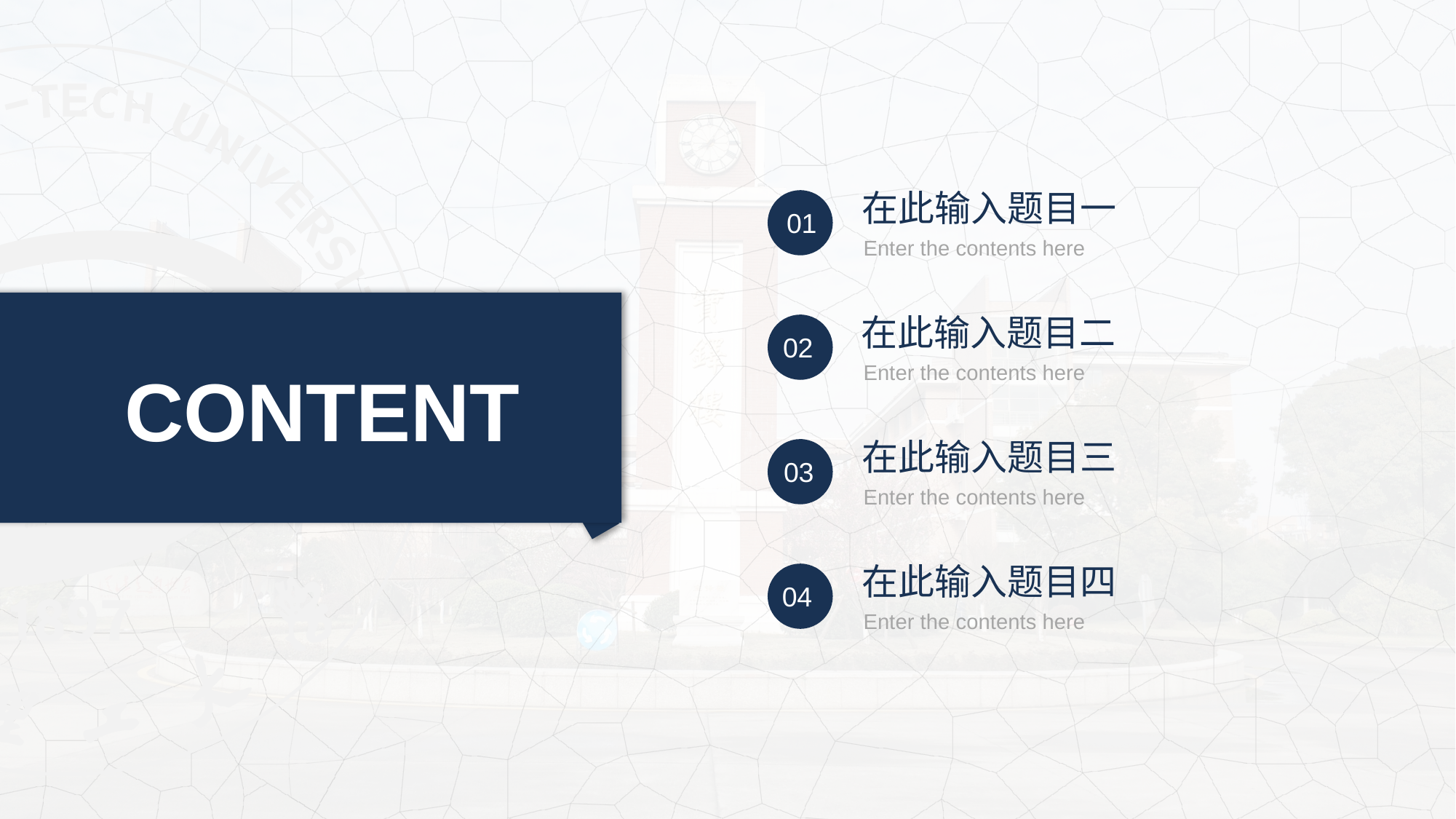

在此输入题目一

01
Enter the contents here
在此输入题目二

02
Enter the contents here
在此输入题目三

03
Enter the contents here
在此输入题目四

04
Enter the contents here